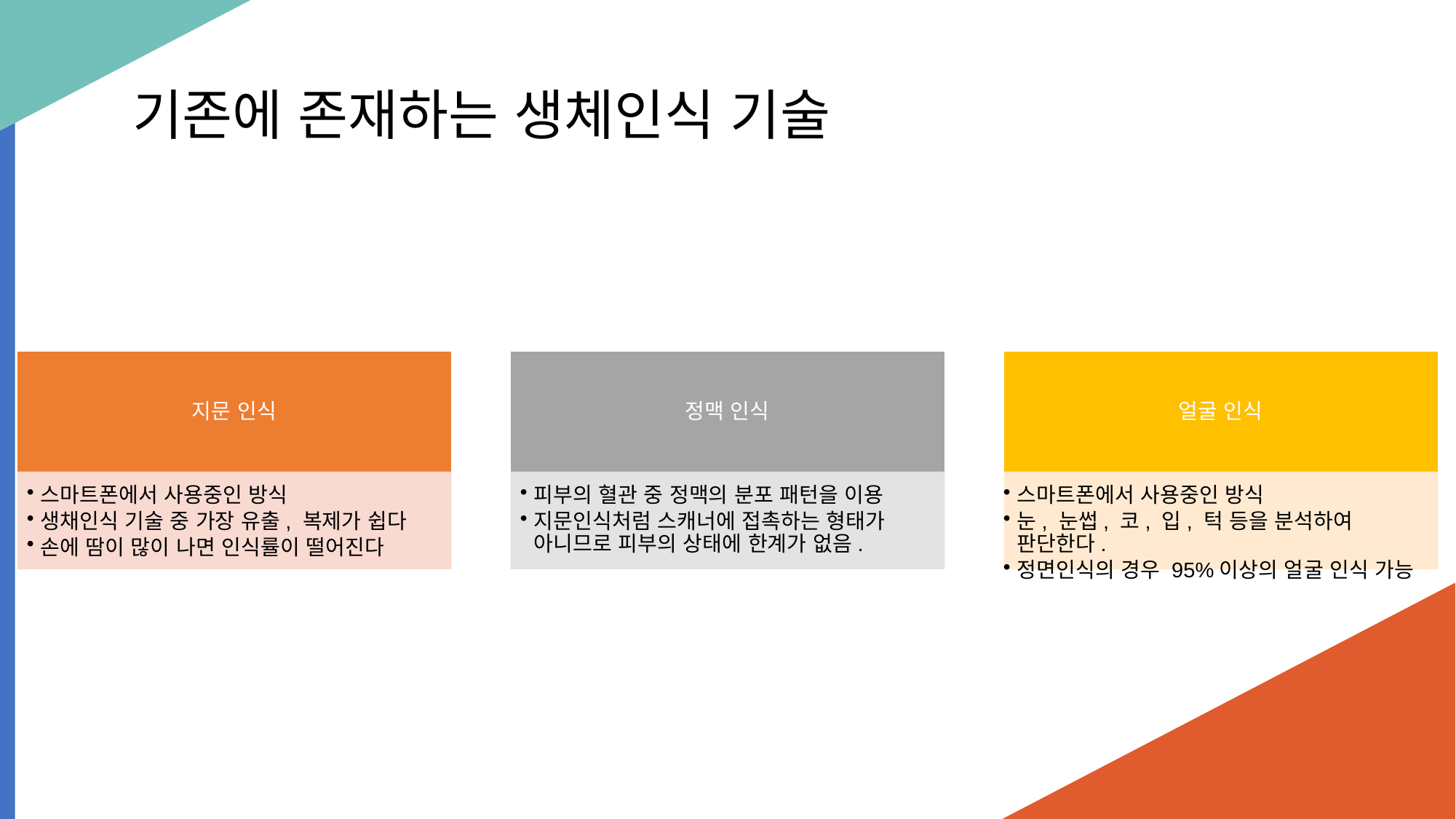

기존에 존재하는 생체인식 기술

지문 인식

정맥 인식

얼굴 인식

스마트폰에서 사용중인 방식
생채인식 기술 중 가장 유출, 복제가 쉽다
손에 땀이 많이 나면 인식률이 떨어진다
피부의 혈관 중 정맥의 분포 패턴을 이용
지문인식처럼 스캐너에 접촉하는 형태가 아니므로 피부의 상태에 한계가 없음.
스마트폰에서 사용중인 방식
눈, 눈썹, 코, 입, 턱 등을 분석하여 판단한다.
정면인식의 경우 95%이상의 얼굴 인식 가능